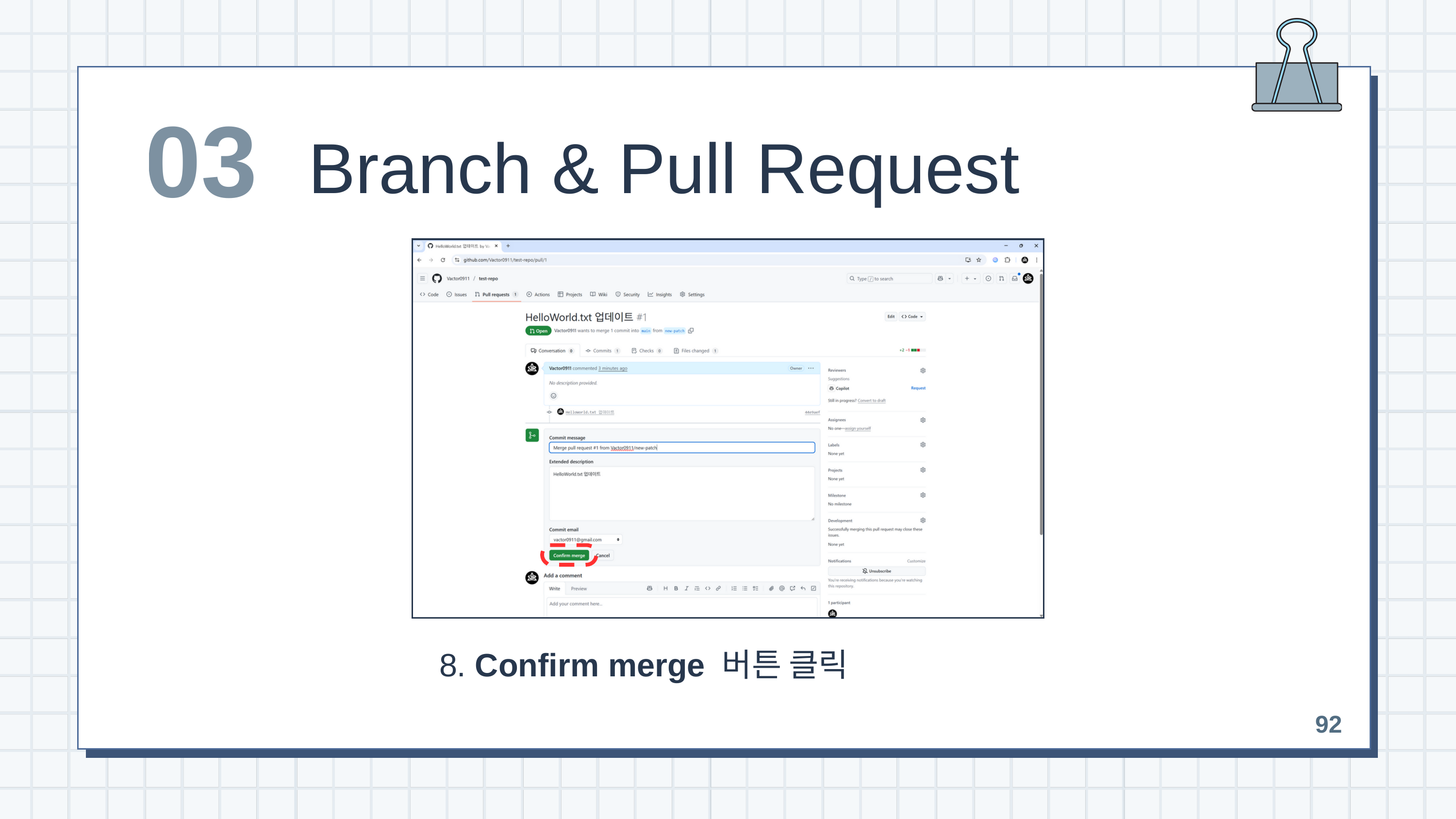

03
Branch & Pull Request

   8. Confirm merge 버튼 클릭
92